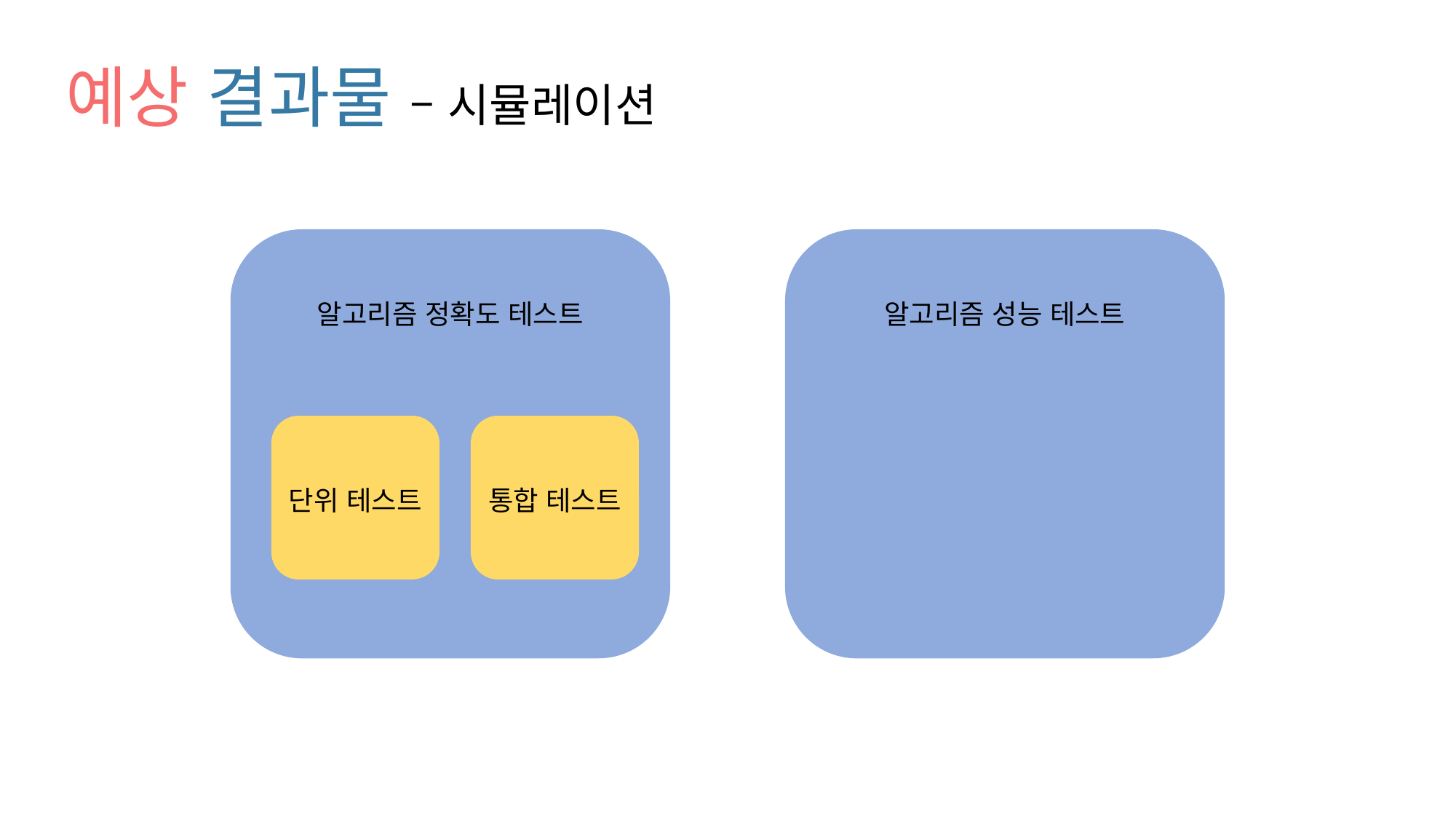

# 예상 결과물 – 시뮬레이션

알고리즘 정확도 테스트

단위 테스트
통합 테스트

알고리즘 성능 테스트